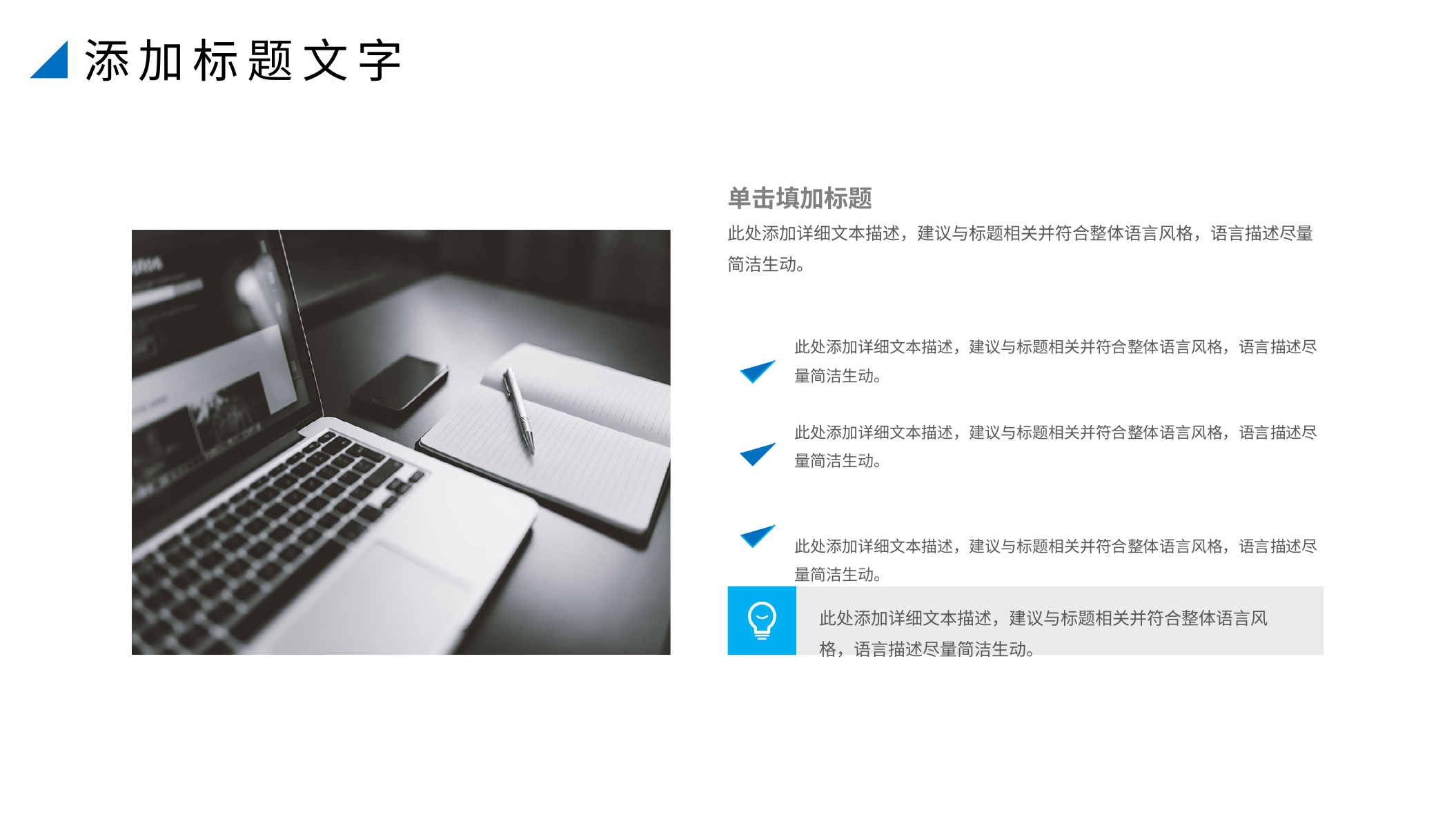

添加标题文字

单击填加标题
此处添加详细文本描述，建议与标题相关并符合整体语言风格，语言描述尽量简洁生动。

此处添加详细文本描述，建议与标题相关并符合整体语言风格，语言描述尽量简洁生动。

此处添加详细文本描述，建议与标题相关并符合整体语言风格，语言描述尽量简洁生动。

此处添加详细文本描述，建议与标题相关并符合整体语言风格，语言描述尽量简洁生动。

此处添加详细文本描述，建议与标题相关并符合整体语言风格，语言描述尽量简洁生动。